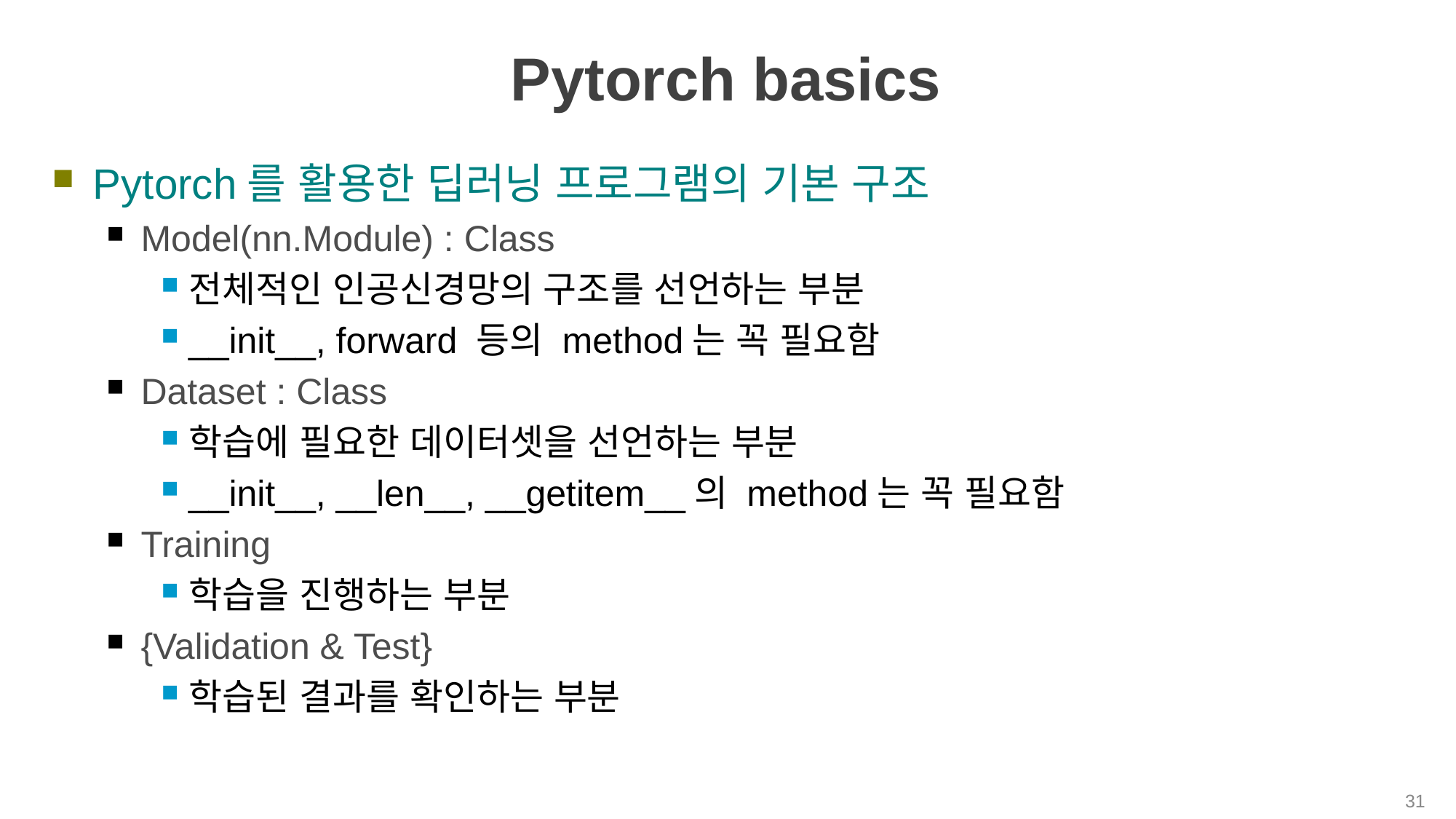

# Pytorch basics
Pytorch를 활용한 딥러닝 프로그램의 기본 구조
Model(nn.Module) : Class
전체적인 인공신경망의 구조를 선언하는 부분
__init__, forward 등의 method는 꼭 필요함
Dataset : Class
학습에 필요한 데이터셋을 선언하는 부분
__init__, __len__, __getitem__의 method는 꼭 필요함
Training
학습을 진행하는 부분
{Validation & Test}
학습된 결과를 확인하는 부분
31